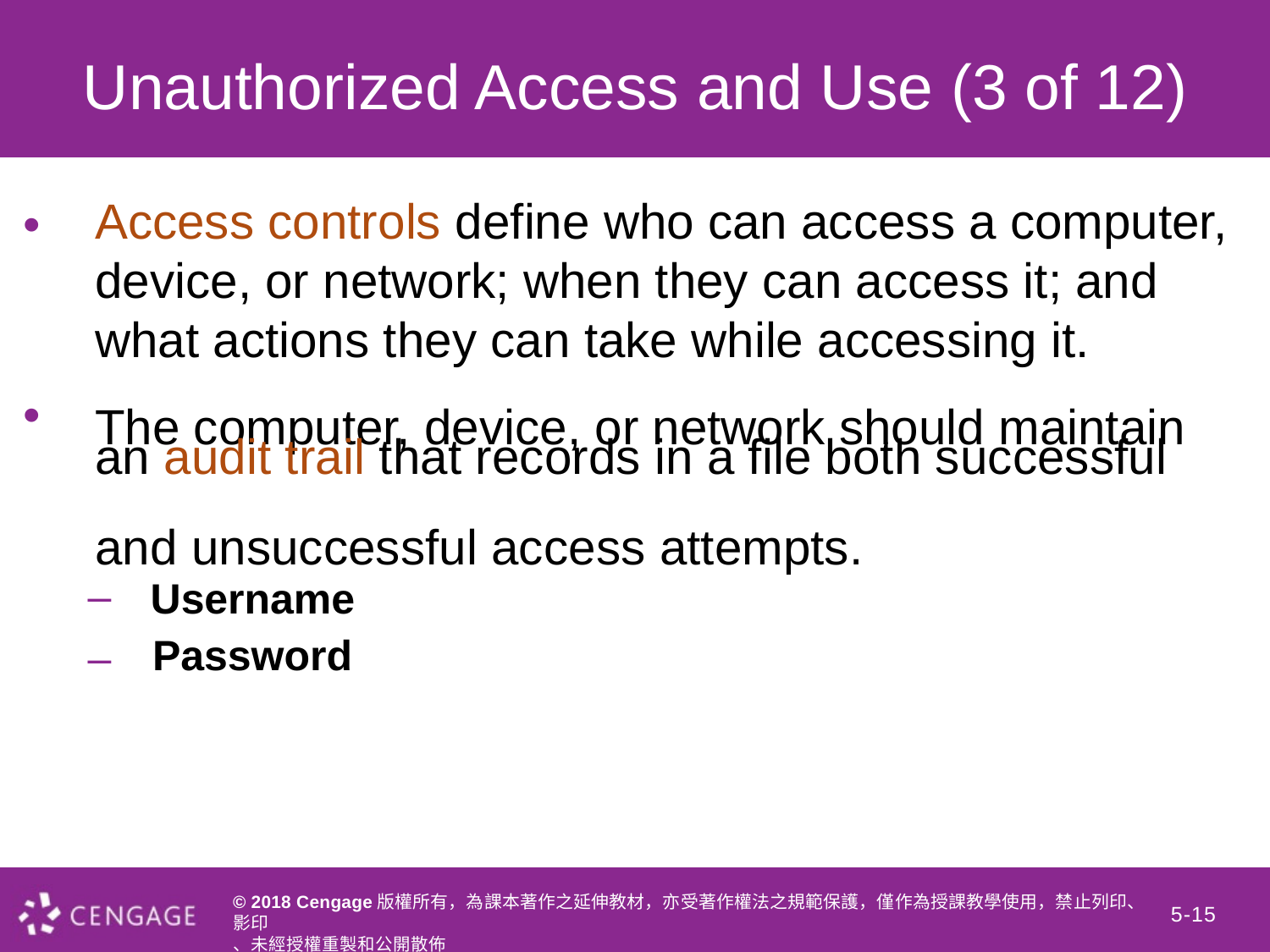

Unauthorized Access and Use (3 of 12)
•
Access controls define who can access a computer, device, or network; when they can access it; and what actions they can take while accessing it.
The computer, device, or network should maintain
an audit trail that records in a file both successful
and unsuccessful access attempts.
•
– –
Username

Password

© 2018 Cengage版權所有，為課本著作之延伸教材，亦受著作權法之規範保護，僅作為授課教學使用，禁止列印、影印
、未經授權重製和公開散佈
5-15